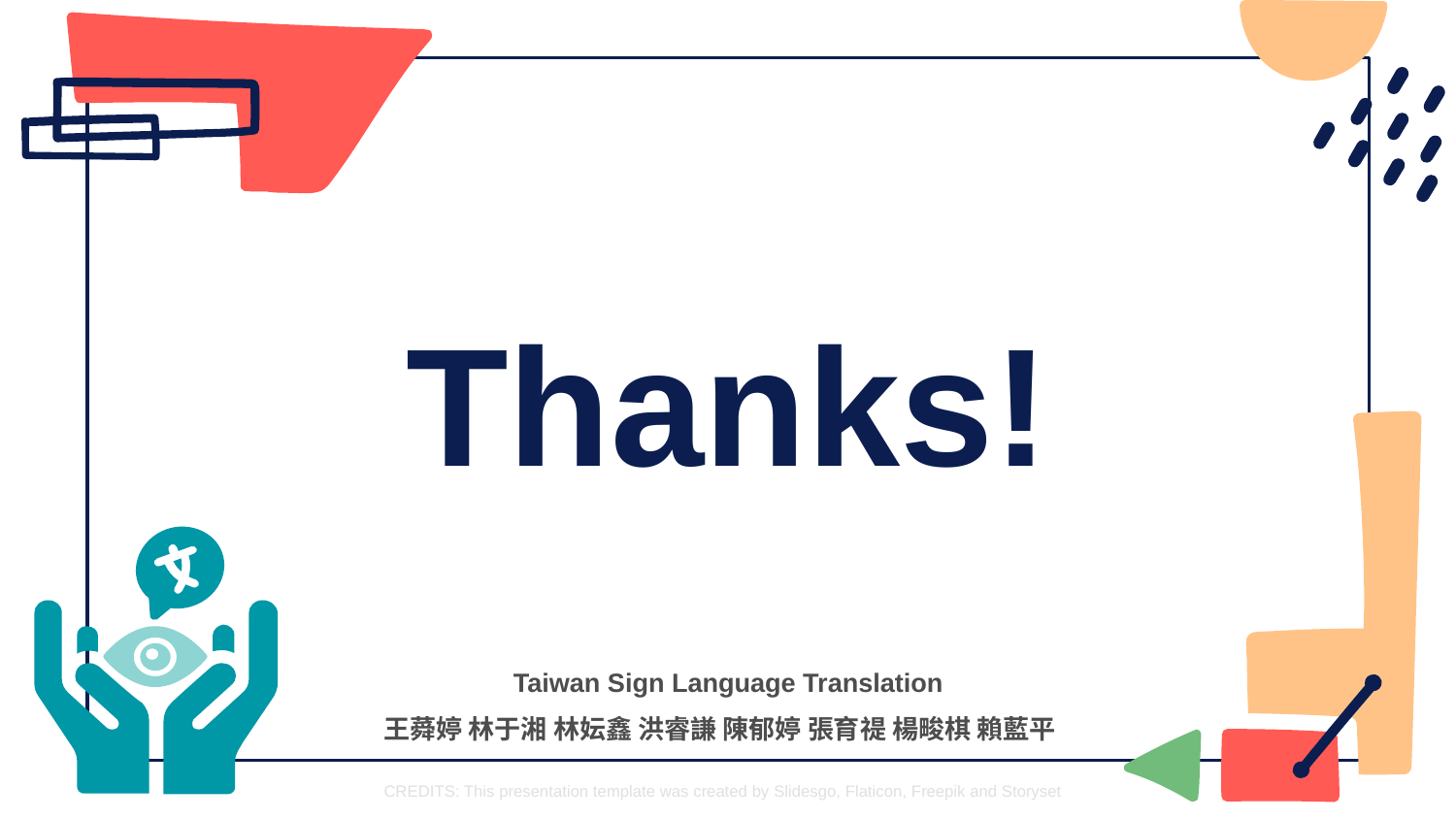

TSL Translation
# Thanks!

Taiwan Sign Language Translation
王蕣婷 林于湘 林妘鑫 洪睿謙 陳郁婷 張育禔 楊畯棋 賴藍平
CREDITS: This presentation template was created by Slidesgo, Flaticon, Freepik and Storyset